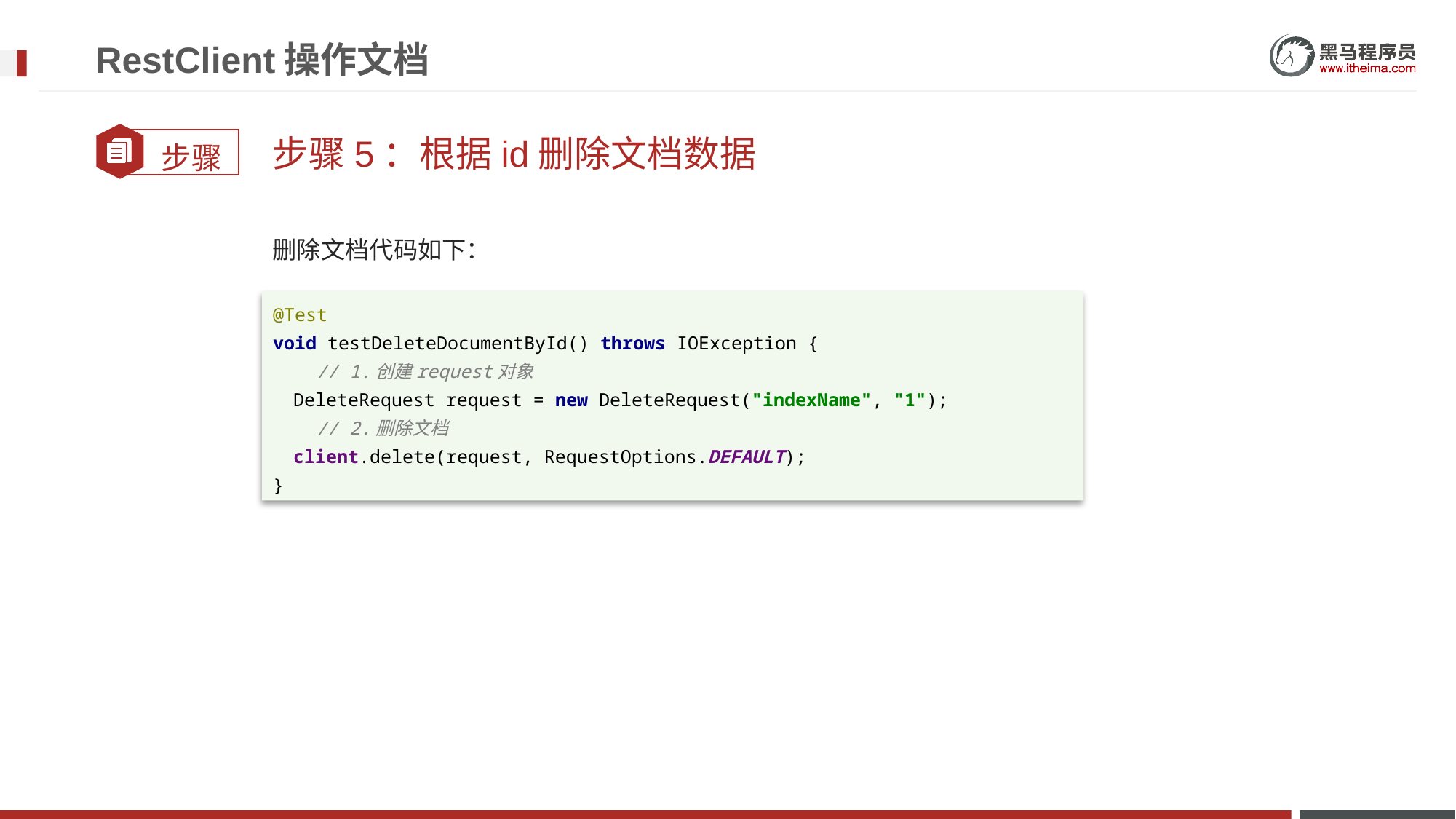

# RestClient操作文档
步骤5：根据id删除文档数据
删除文档代码如下：
@Test
void testDeleteDocumentById() throws IOException {
    // 1.创建request对象
    DeleteRequest request = new DeleteRequest("indexName", "1");
    // 2.删除文档
    client.delete(request, RequestOptions.DEFAULT);
}